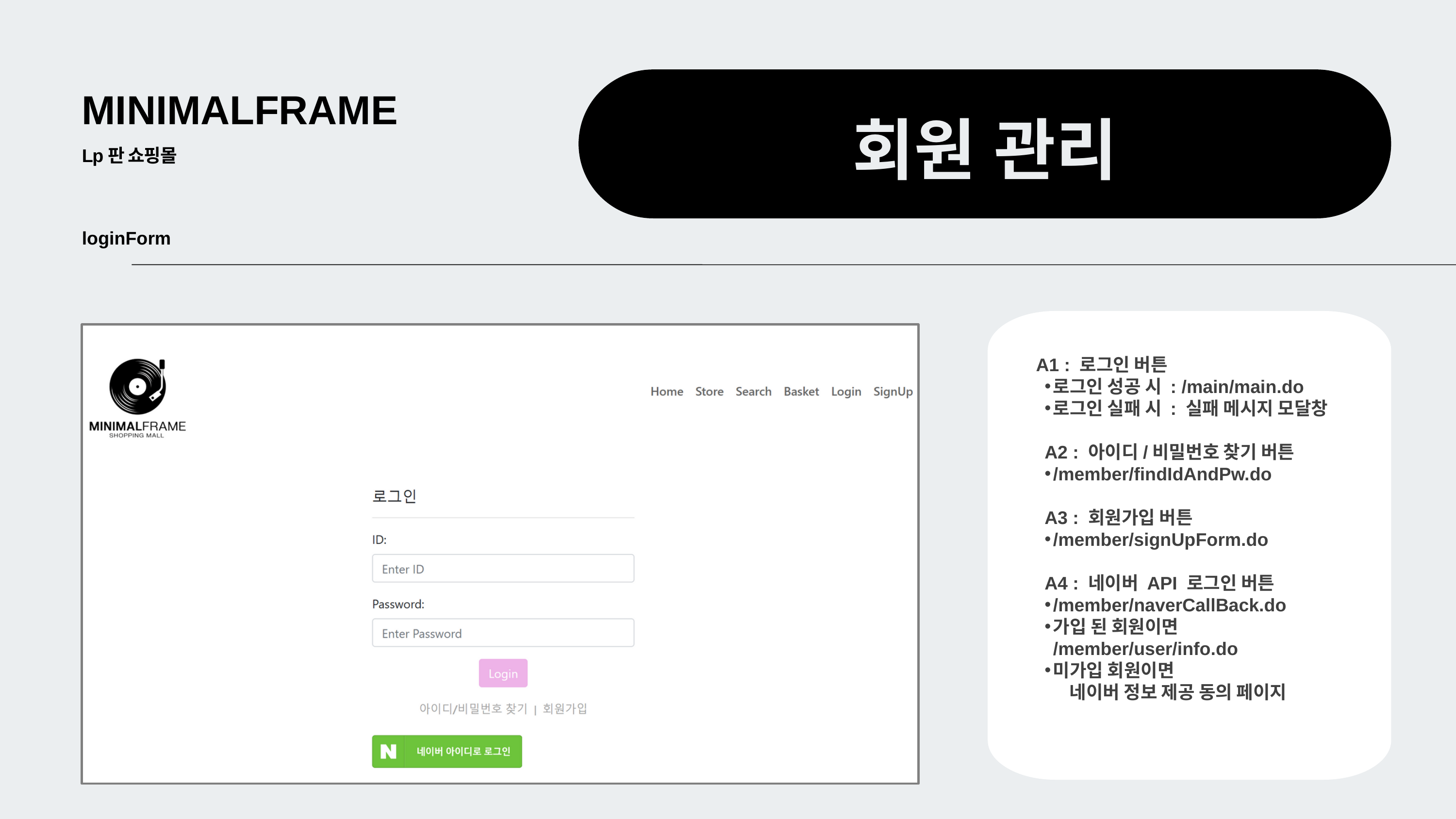

MINIMALFRAME
회원 관리
Lp판 쇼핑몰
loginForm

A1 : 로그인 버튼
로그인 성공 시 : /main/main.do
로그인 실패 시 : 실패 메시지 모달창

A2 : 아이디/비밀번호 찾기 버튼
/member/findIdAndPw.do

A3 : 회원가입 버튼
/member/signUpForm.do

A4 : 네이버 API 로그인 버튼
/member/naverCallBack.do
가입 된 회원이면 /member/user/info.do
미가입 회원이면
     네이버 정보 제공 동의 페이지